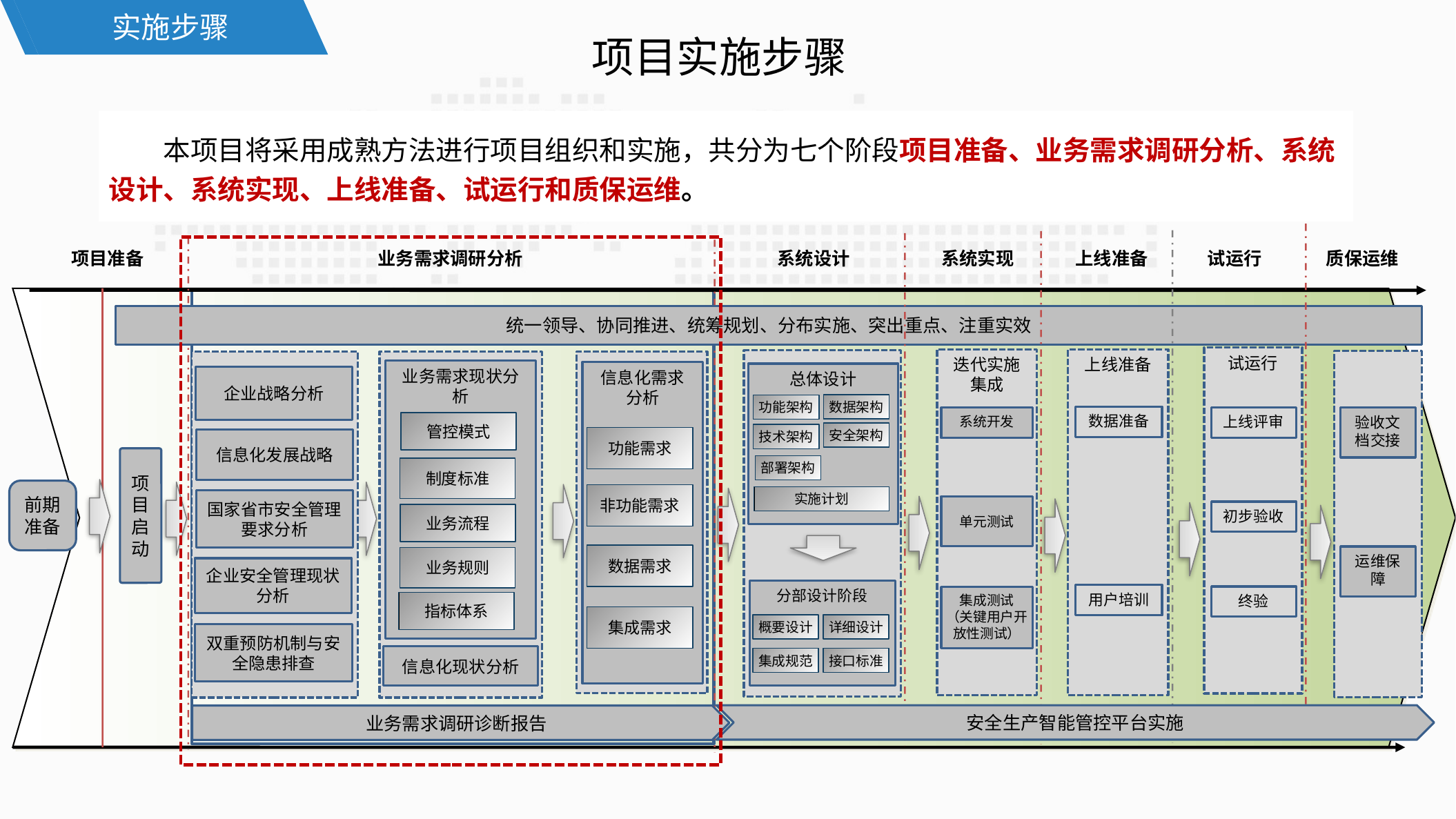

实施步骤
项目实施步骤
本项目将采用成熟方法进行项目组织和实施，共分为七个阶段项目准备、业务需求调研分析、系统设计、系统实现、上线准备、试运行和质保运维。

项目准备
业务需求调研分析
系统设计
系统实现
上线准备
试运行
质保运维

统一领导、协同推进、统筹规划、分布实施、突出重点、注重实效
试运行
上线评审
初步验收
终验
上线准备
数据准备
用户培训
迭代实施
集成
系统开发
单元测试
集成测试
（关键用户开放性测试）

业务需求现状分析
信息化需求分析
总体设计
企业战略分析

数据架构
功能架构
验收文档交接
管控模式
安全架构
技术架构
功能需求
信息化发展战略
项目
启动
部署架构
制度标准
前期
准备
非功能需求
实施计划
国家省市安全管理要求分析
业务流程

数据需求
运维保障
业务规则
企业安全管理现状分析
分部设计阶段
指标体系
集成需求
概要设计
详细设计
双重预防机制与安全隐患排查
信息化现状分析
集成规范
接口标准
安全生产智能管控平台实施
业务需求调研诊断报告

76